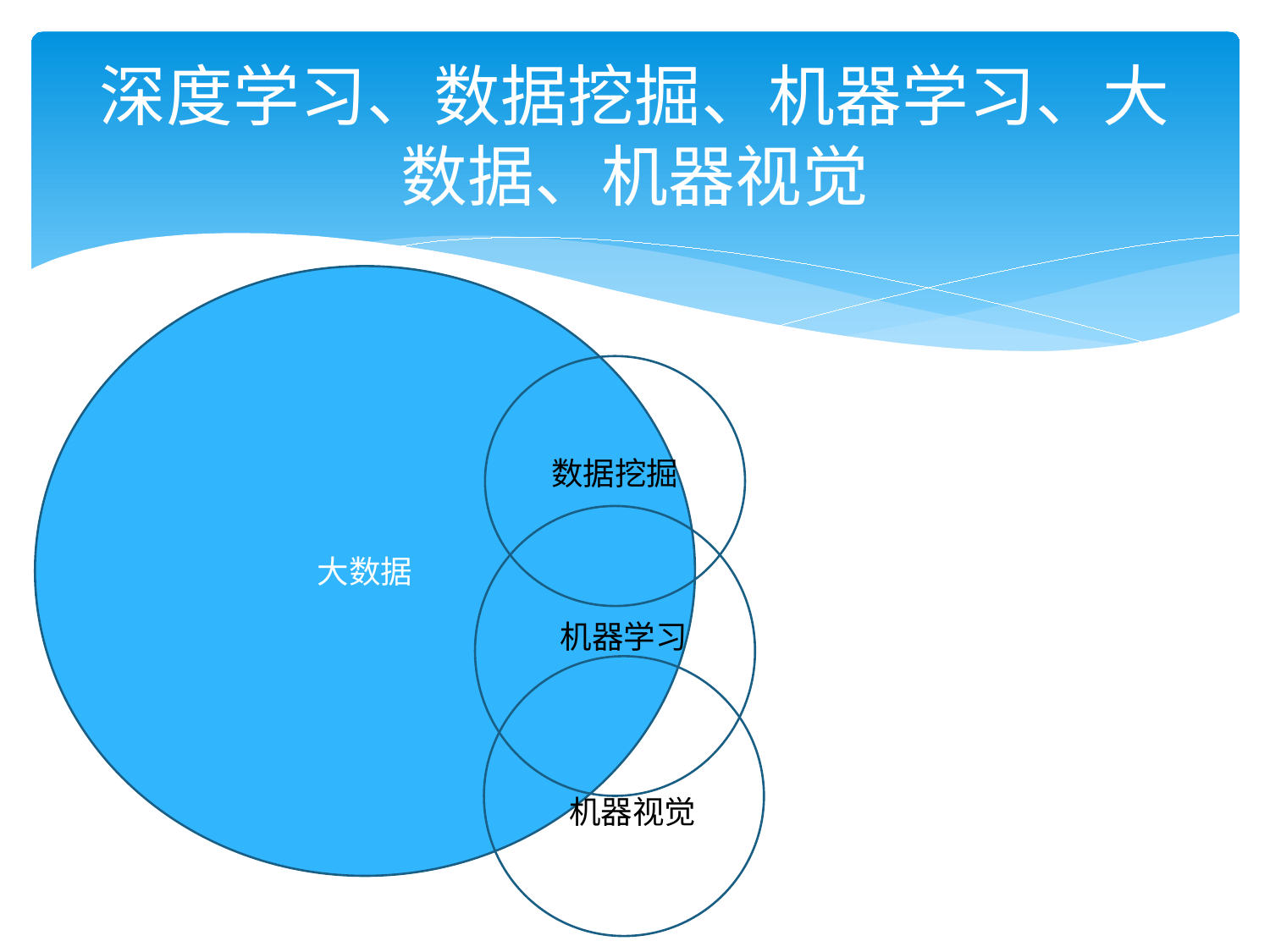

# 深度学习、数据挖掘、机器学习、大数据、机器视觉
大数据

数据挖掘

机器学习

机器视觉